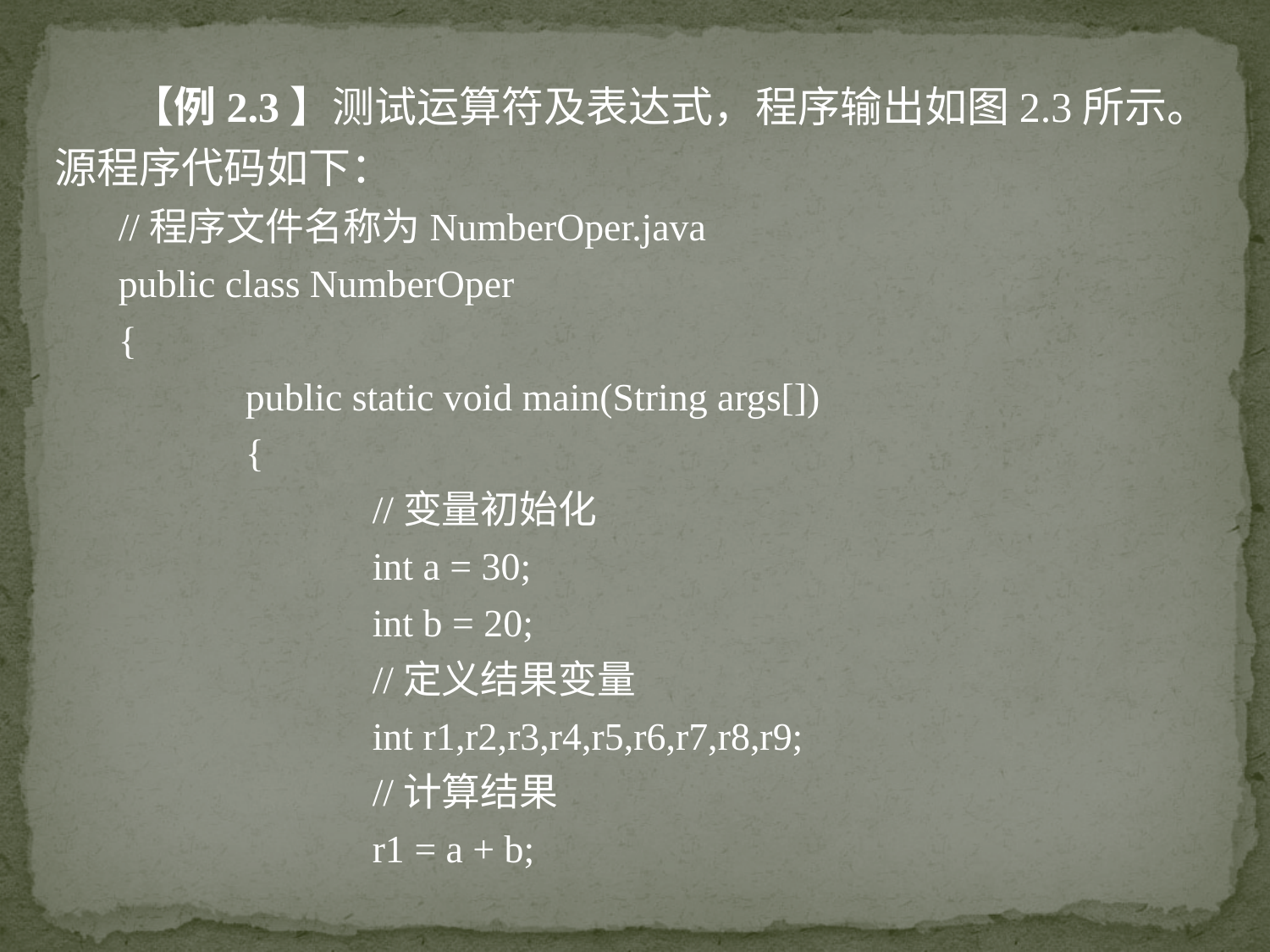

【例2.3】测试运算符及表达式，程序输出如图2.3所示。源程序代码如下：
//程序文件名称为NumberOper.java
public class NumberOper
{
	public static void main(String args[])
	{
		//变量初始化
		int a = 30;
		int b = 20;
		//定义结果变量
		int r1,r2,r3,r4,r5,r6,r7,r8,r9;
		//计算结果
		r1 = a + b;